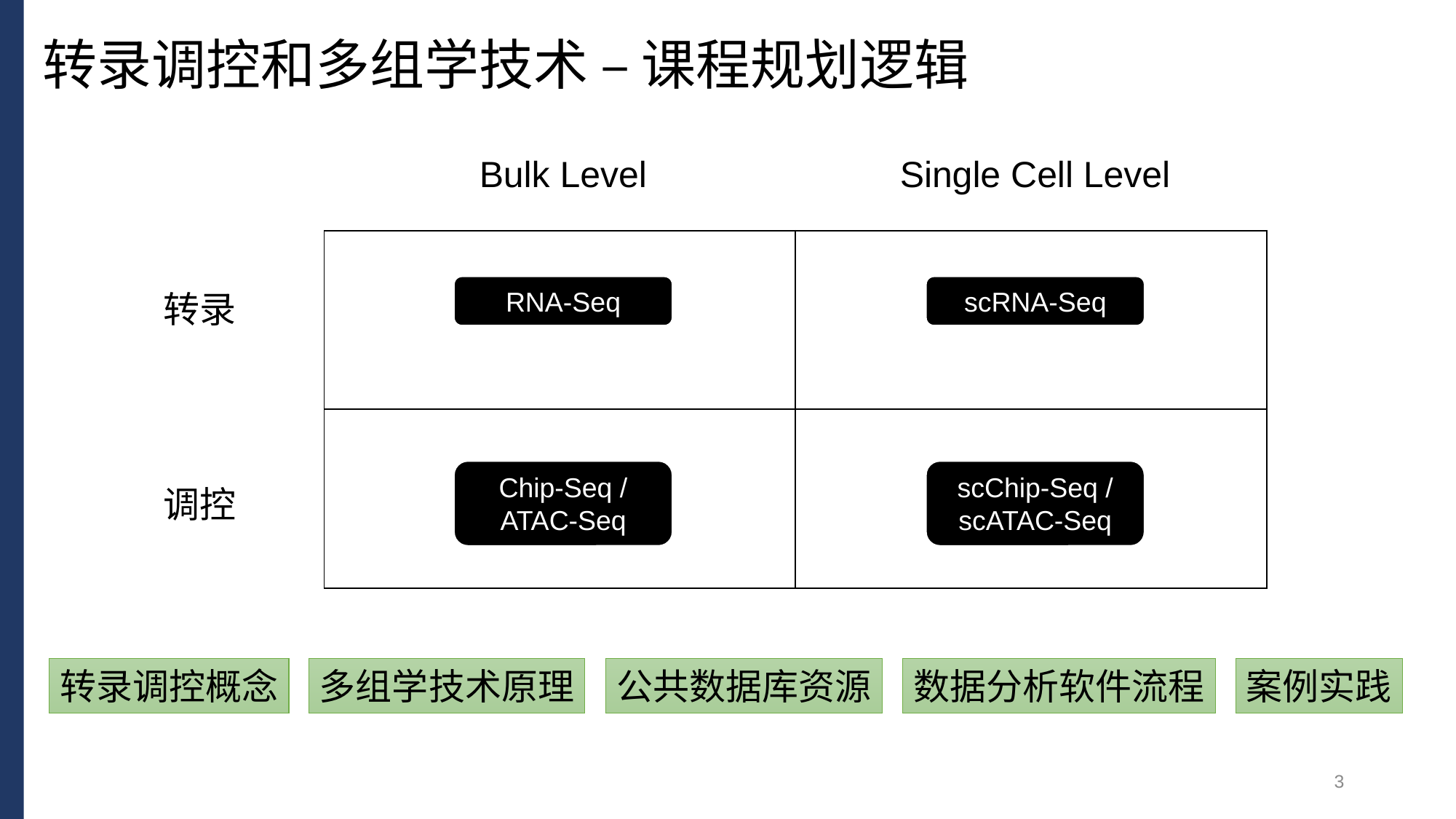

转录调控和多组学技术 – 课程规划逻辑
Bulk Level
Single Cell Level
|  |  |
| --- | --- |
|  |  |
RNA-Seq
scRNA-Seq
转录
scChip-Seq / scATAC-Seq
Chip-Seq / ATAC-Seq
调控
转录调控概念
多组学技术原理
公共数据库资源
数据分析软件流程
案例实践
3